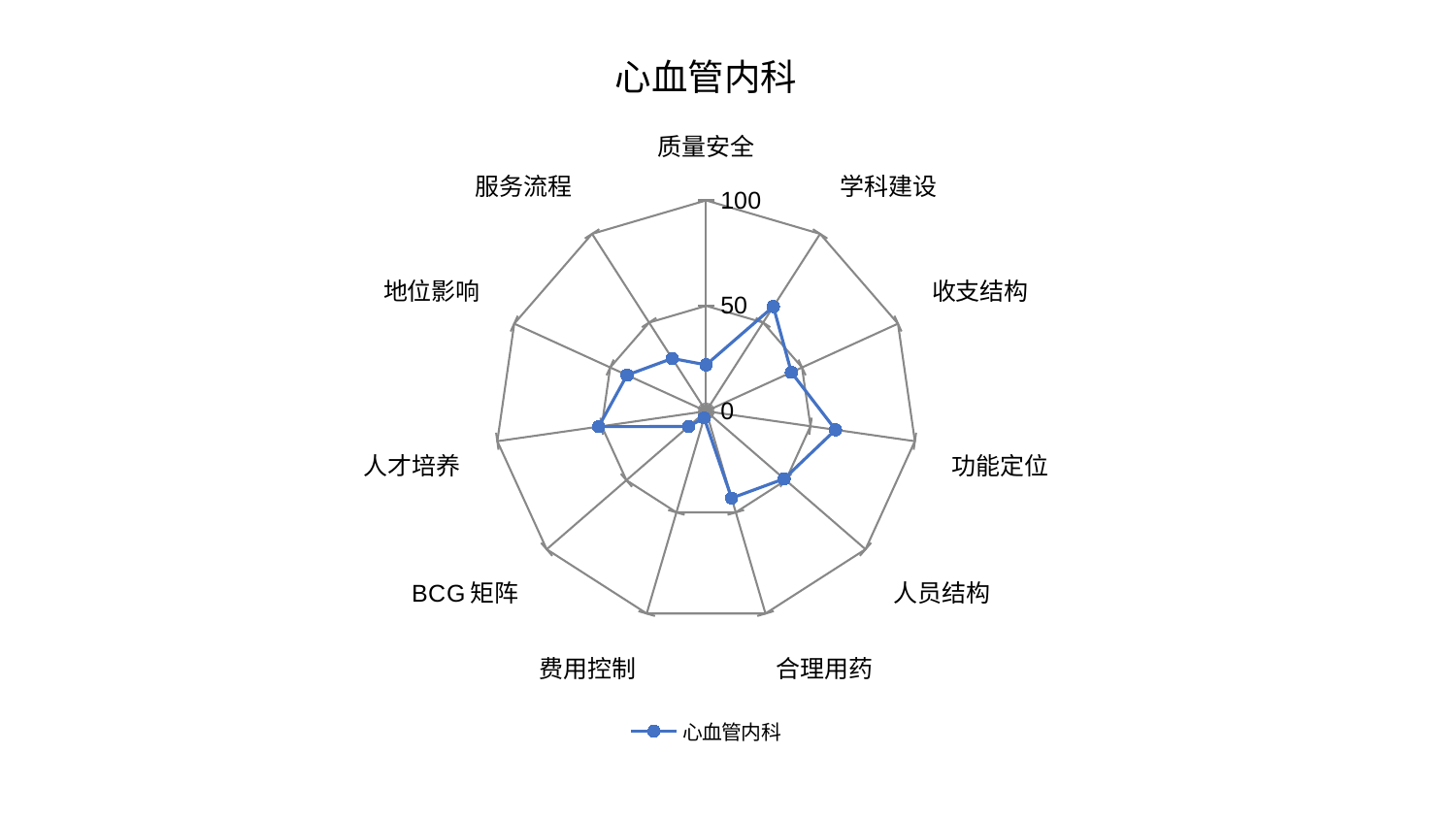

### Chart: 心血管内科

| Category | 心血管内科 |
|---|---|
| 质量安全 | 21.99994870809487 |
| 学科建设 | 59.02701245395086 |
| 收支结构 | 44.43714946246802 |
| 功能定位 | 62.01357744215626 |
| 人员结构 | 48.962579214842634 |
| 合理用药 | 42.95774324721634 |
| 费用控制 | 3.3399561324642644 |
| BCG矩阵 | 11.038976947468461 |
| 人才培养 | 51.47106186136255 |
| 地位影响 | 41.242394162454325 |
| 服务流程 | 29.76016017087146 |
167